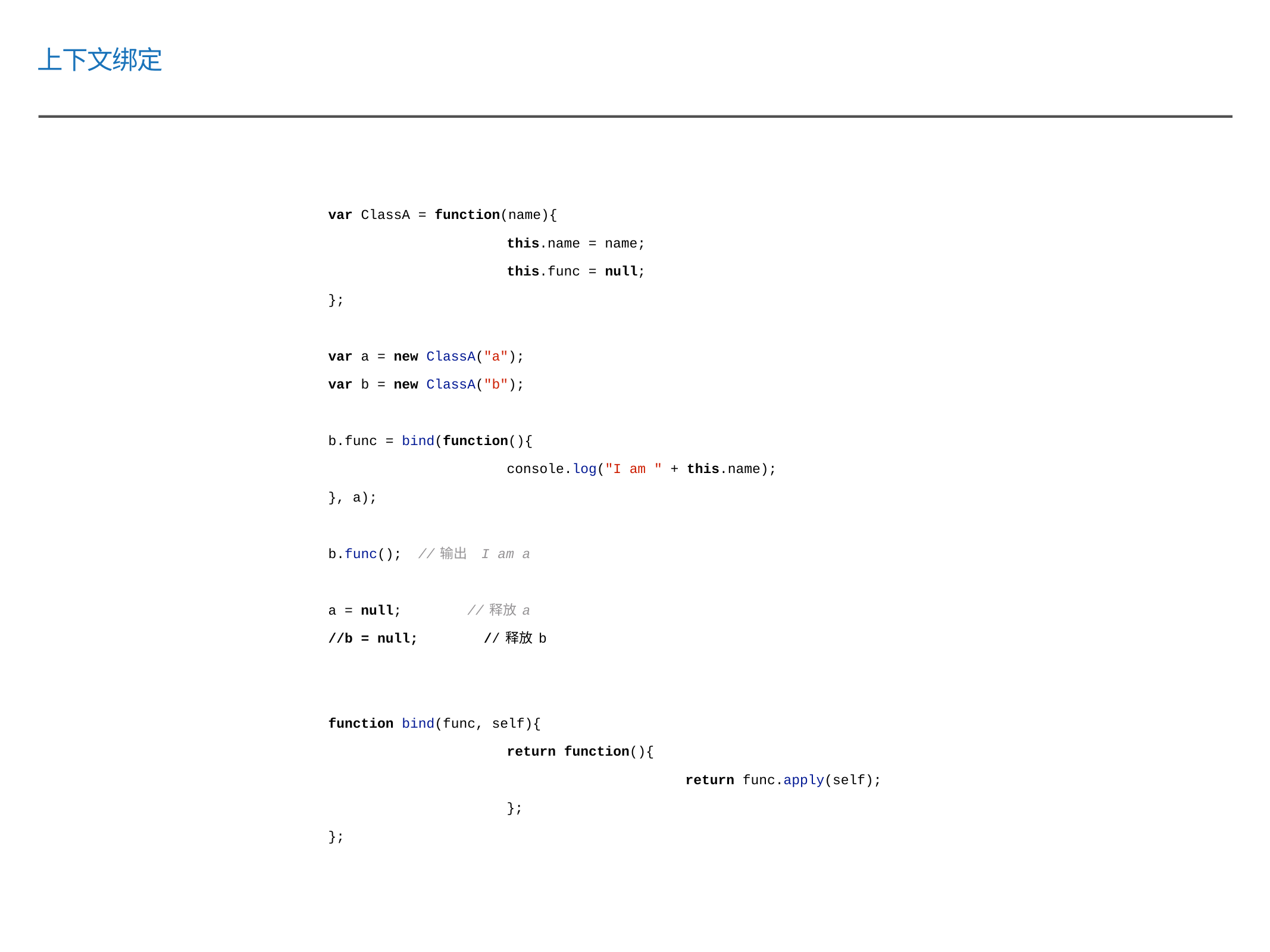

上下文绑定

var ClassA = function(name){
		this.name = name;
		this.func = null;
};

var a = new ClassA("a");
var b = new ClassA("b");

b.func = bind(function(){
		console.log("I am " + this.name);
}, a);

b.func();  //输出 I am a

a = null;        //释放a
//b = null;        //释放b

function bind(func, self){
		return function(){
				return func.apply(self);
		};
};